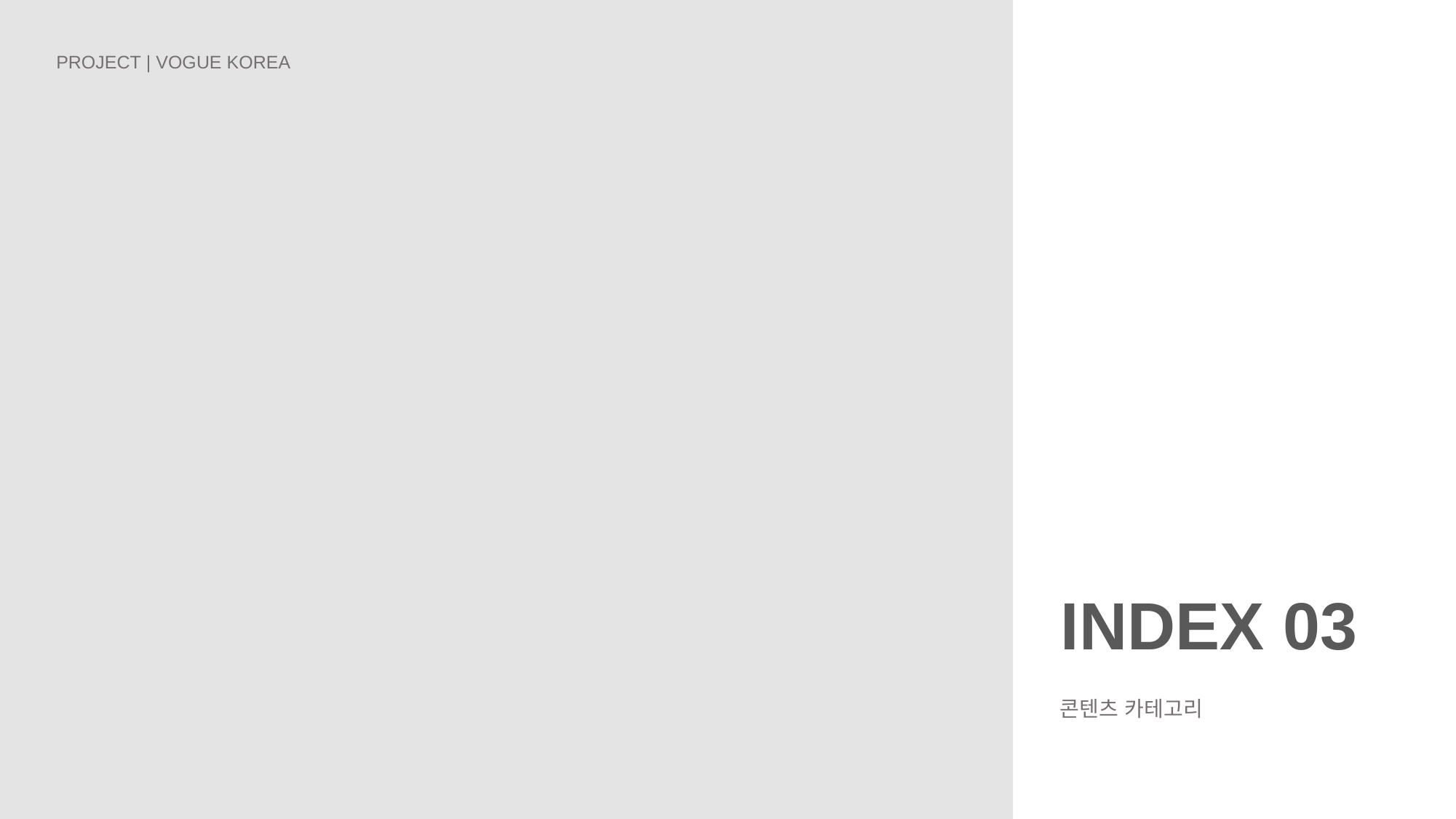

PROJECT | VOGUE KOREA
INDEX 03
콘텐츠 카테고리